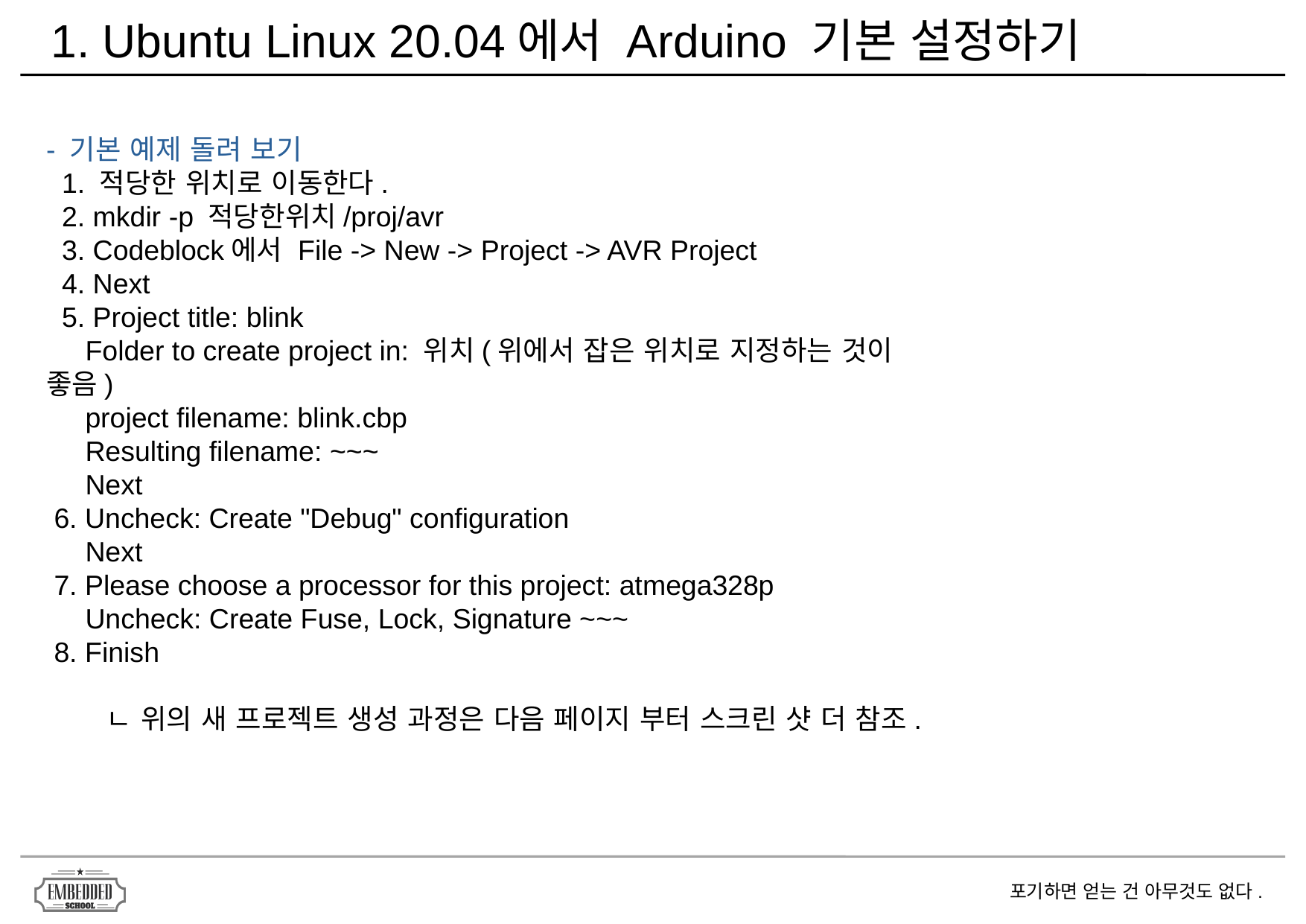

1. Ubuntu Linux 20.04에서 Arduino 기본 설정하기
- 기본 예제 돌려 보기
  1. 적당한 위치로 이동한다.
  2. mkdir -p 적당한위치/proj/avr
  3. Codeblock에서 File -> New -> Project -> AVR Project
  4. Next
  5. Project title: blink
     Folder to create project in: 위치(위에서 잡은 위치로 지정하는 것이 좋음)
     project filename: blink.cbp
     Resulting filename: ~~~
     Next
 6. Uncheck: Create "Debug" configuration
     Next
 7. Please choose a processor for this project: atmega328p
     Uncheck: Create Fuse, Lock, Signature ~~~
 8. Finish

      ㄴ 위의 새 프로젝트 생성 과정은 다음 페이지 부터 스크린 샷 더 참조.